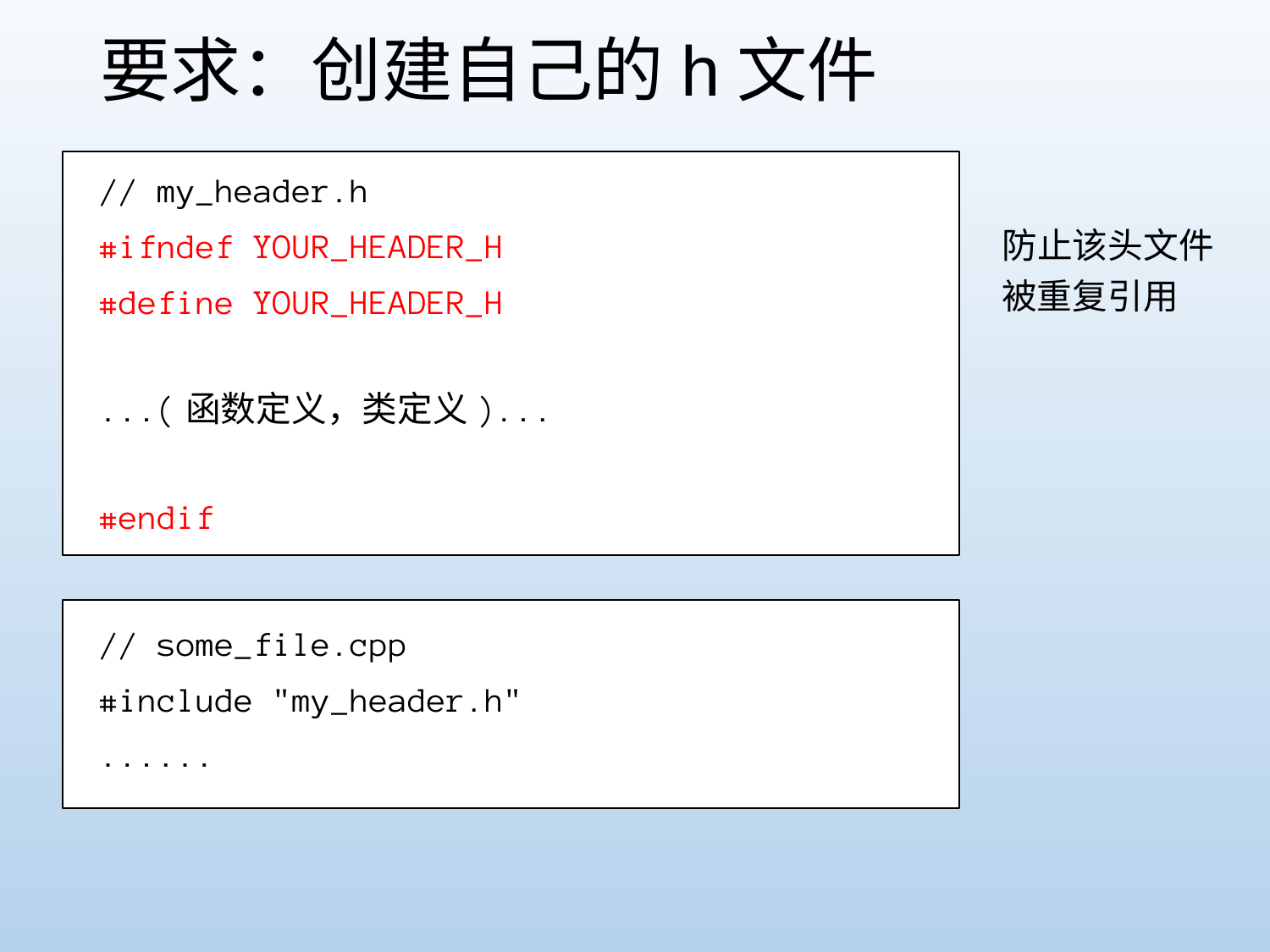

# 要求：创建自己的h文件

// my_header.h
#ifndef YOUR_HEADER_H
#define YOUR_HEADER_H

...(函数定义，类定义)...

#endif

// some_file.cpp
#include "my_header.h"
......
防止该头文件被重复引用